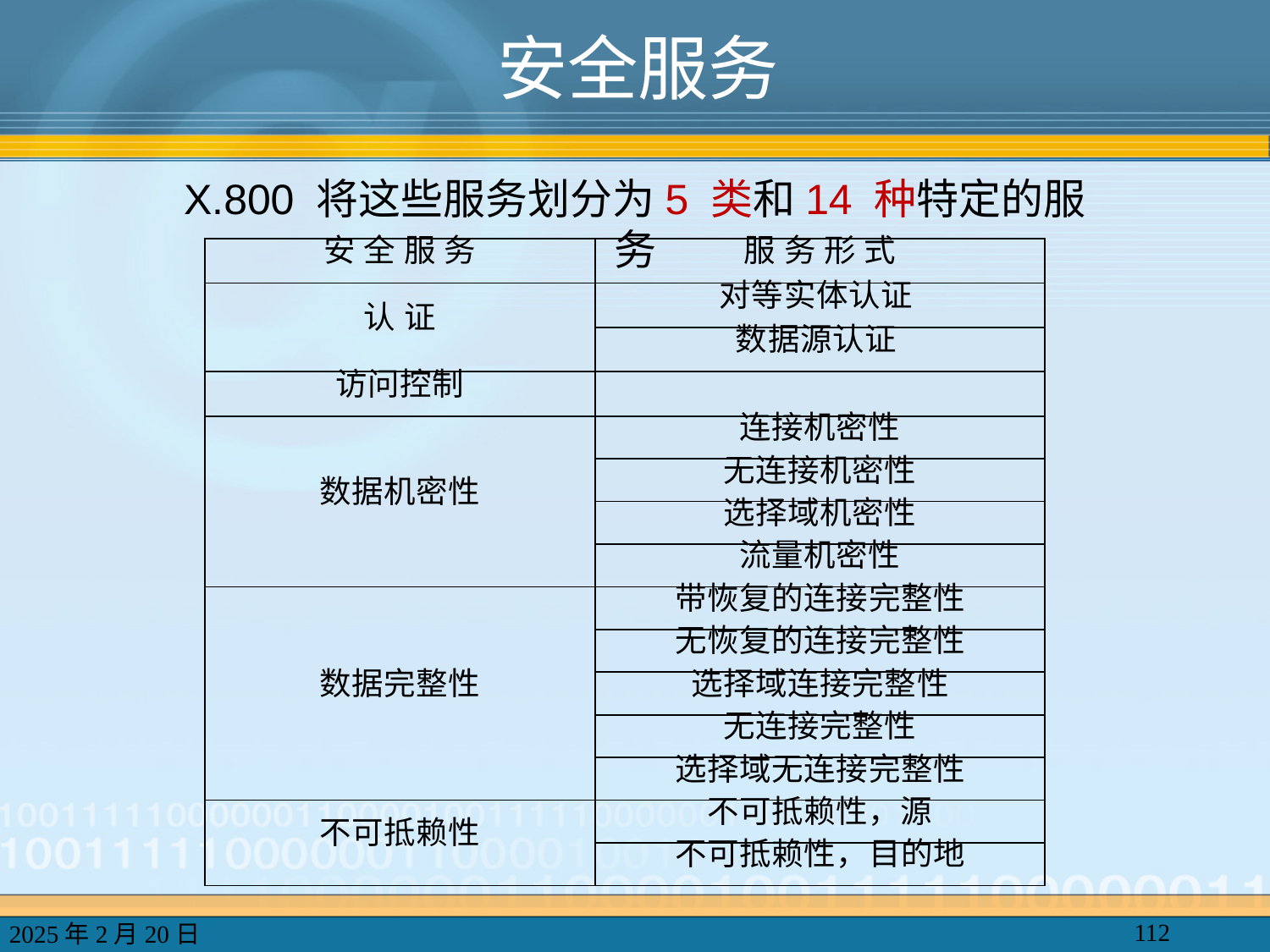

# 安全服务
X.800 将这些服务划分为5 类和14 种特定的服务
| 安 全 服 务 | 服 务 形 式 |
| --- | --- |
| 认 证 | 对等实体认证 |
|  | 数据源认证 |
| 访问控制 |  |
| 数据机密性 | 连接机密性 |
|  | 无连接机密性 |
|  | 选择域机密性 |
|  | 流量机密性 |
| 数据完整性 | 带恢复的连接完整性 |
|  | 无恢复的连接完整性 |
|  | 选择域连接完整性 |
|  | 无连接完整性 |
|  | 选择域无连接完整性 |
| 不可抵赖性 | 不可抵赖性，源 |
|  | 不可抵赖性，目的地 |
112
2025年2月20日